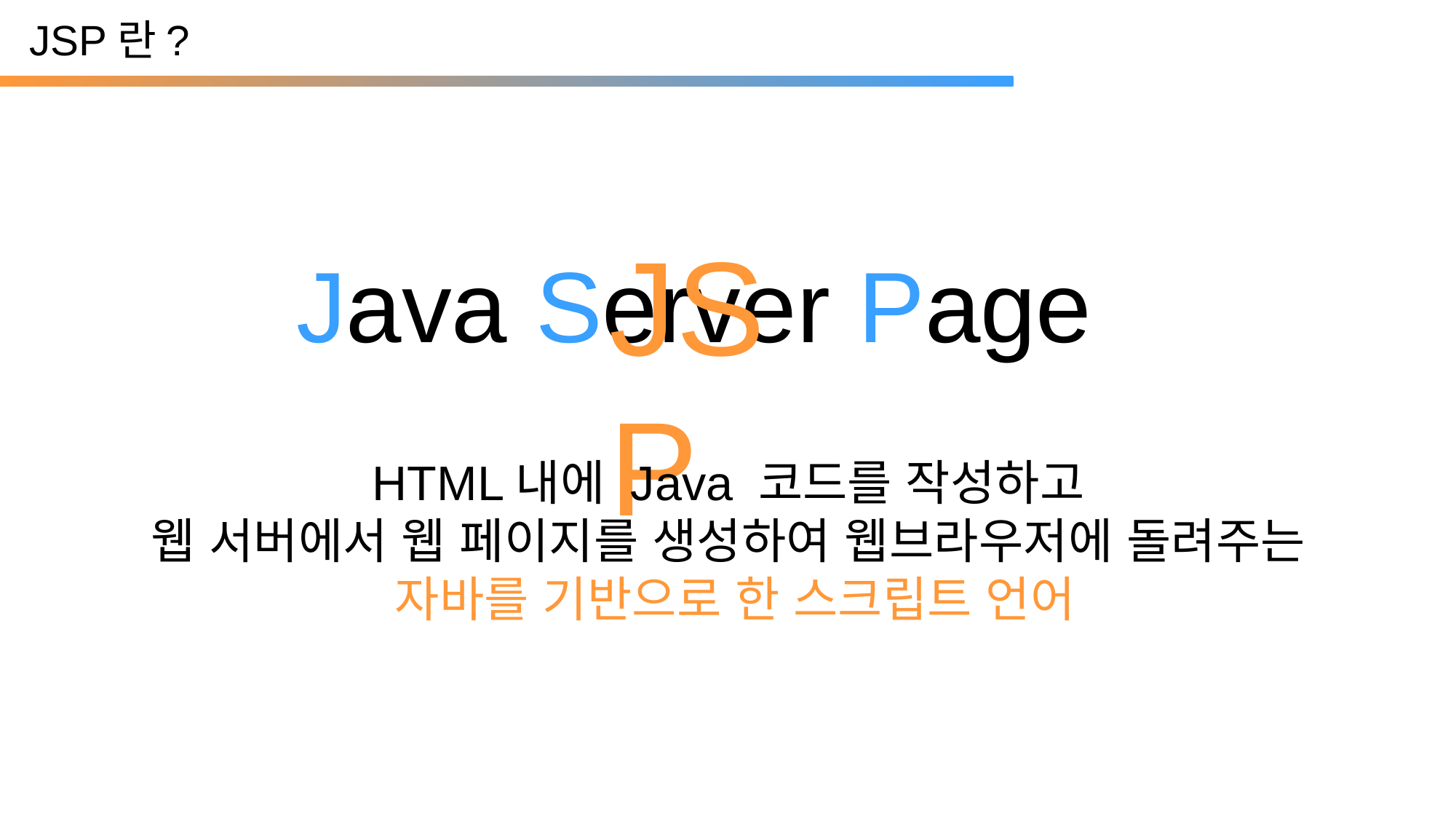

JSP란?

JSP
Java Server Page
HTML내에 Java 코드를 작성하고
웹 서버에서 웹 페이지를 생성하여 웹브라우저에 돌려주는
자바를 기반으로 한 스크립트 언어